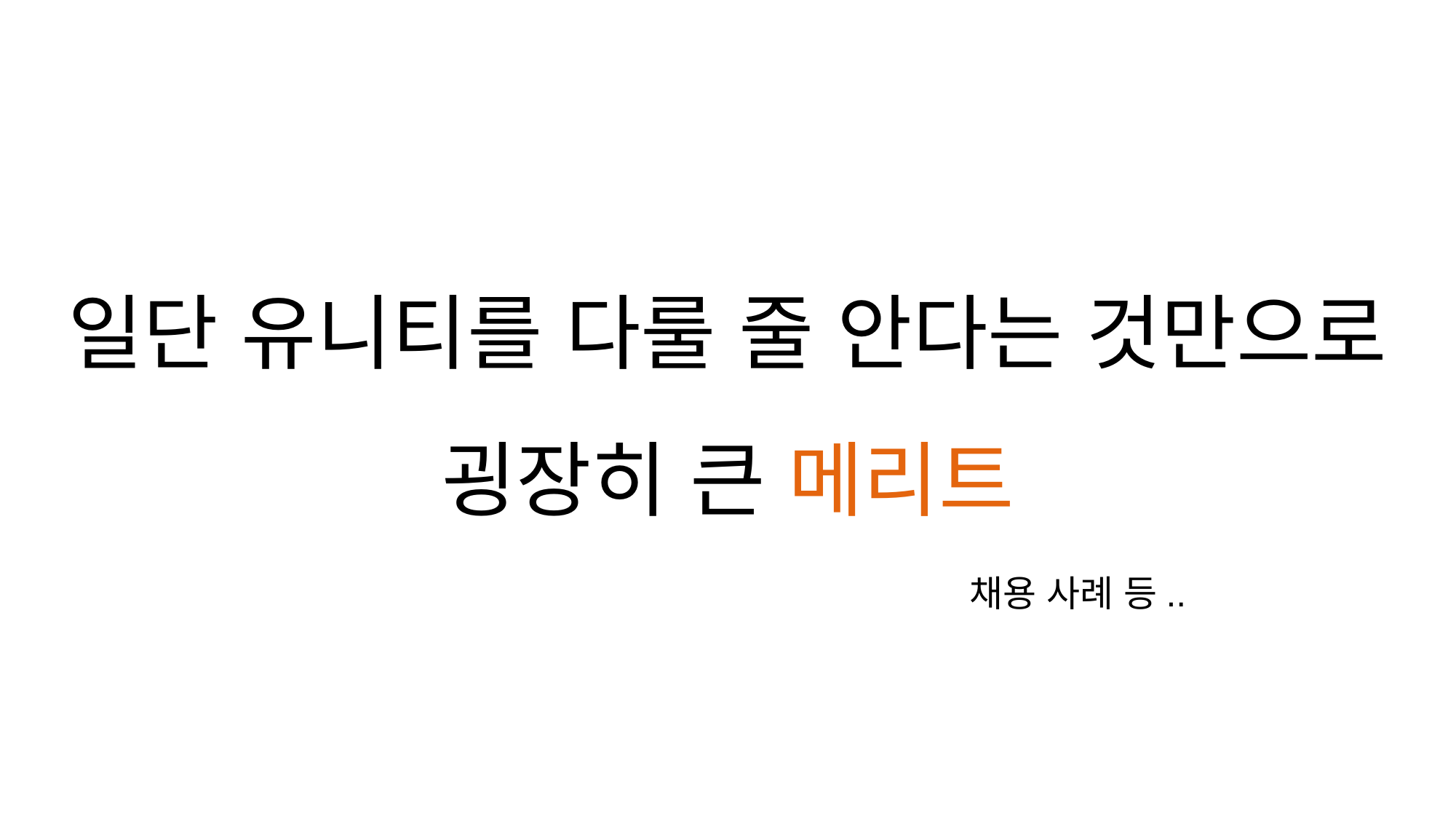

일단 유니티를 다룰 줄 안다는 것만으로
굉장히 큰 메리트
채용 사례 등..